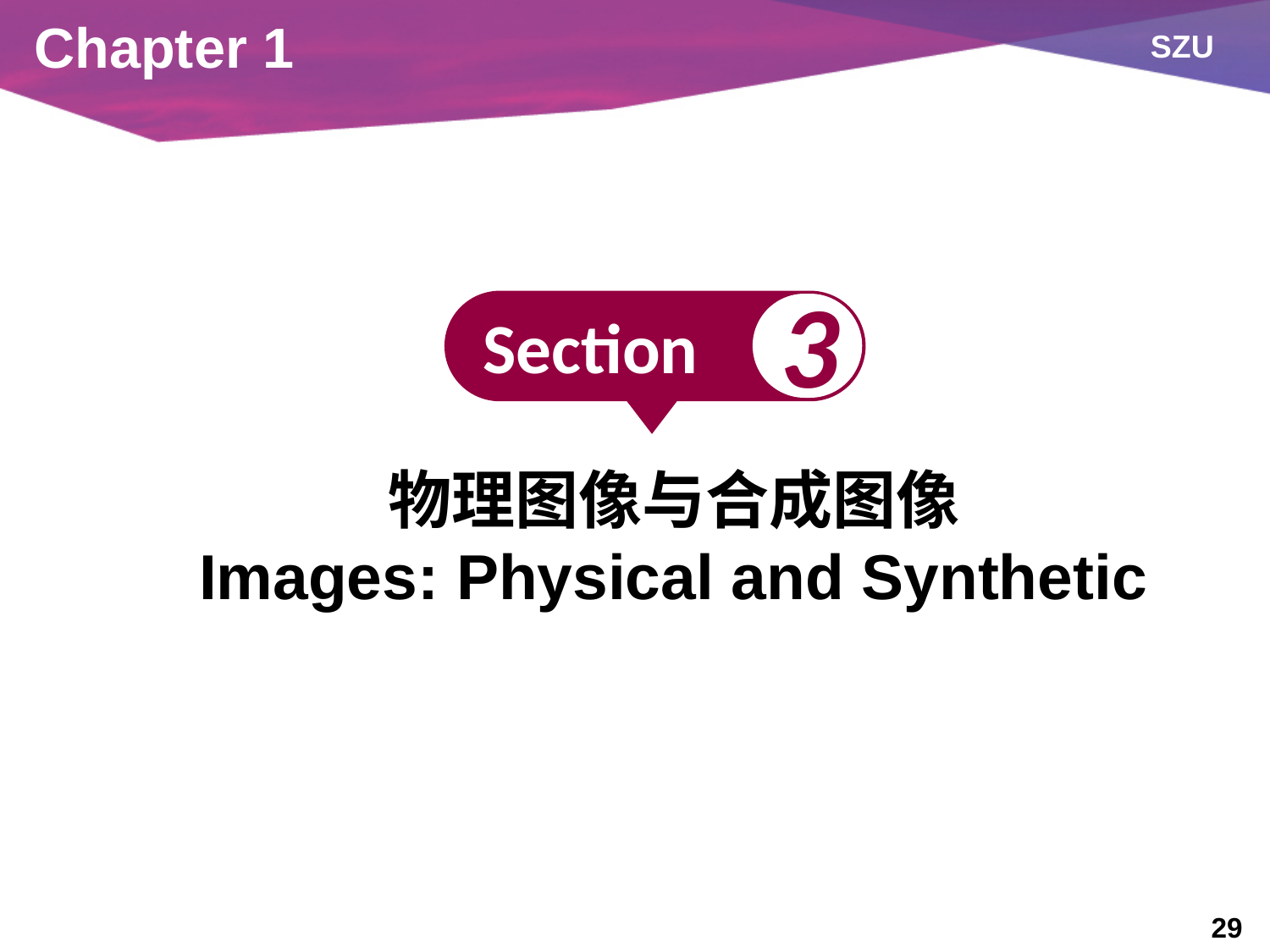

# Chapter 1
3

Section

物理图像与合成图像
Images: Physical and Synthetic
29